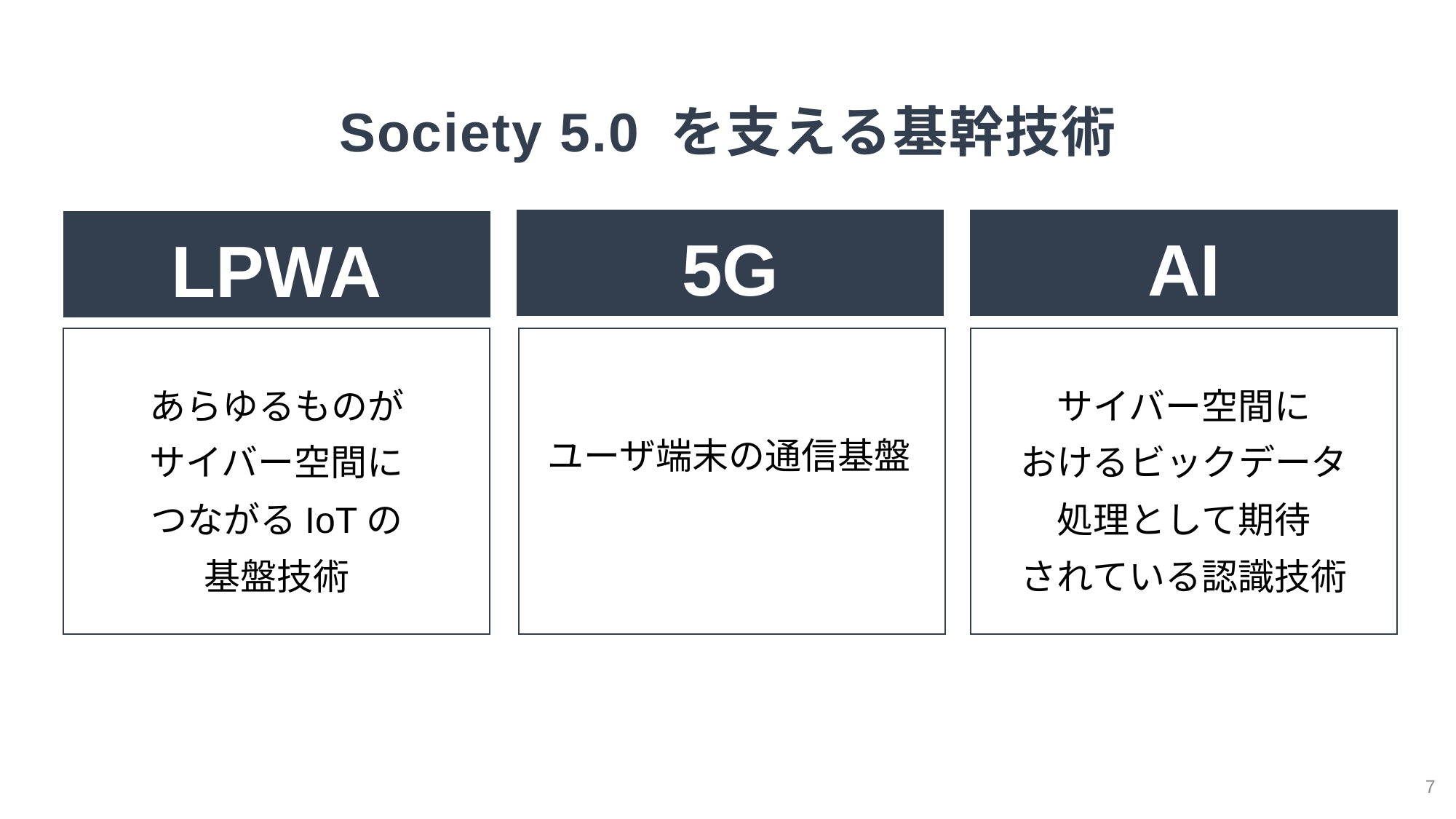

Society 5.0 を支える基幹技術
5G
AI
LPWA

あらゆるものが
サイバー空間に
つながるIoTの
基盤技術
サイバー空間に
おけるビックデータ
処理として期待
されている認識技術
ユーザ端末の通信基盤
7